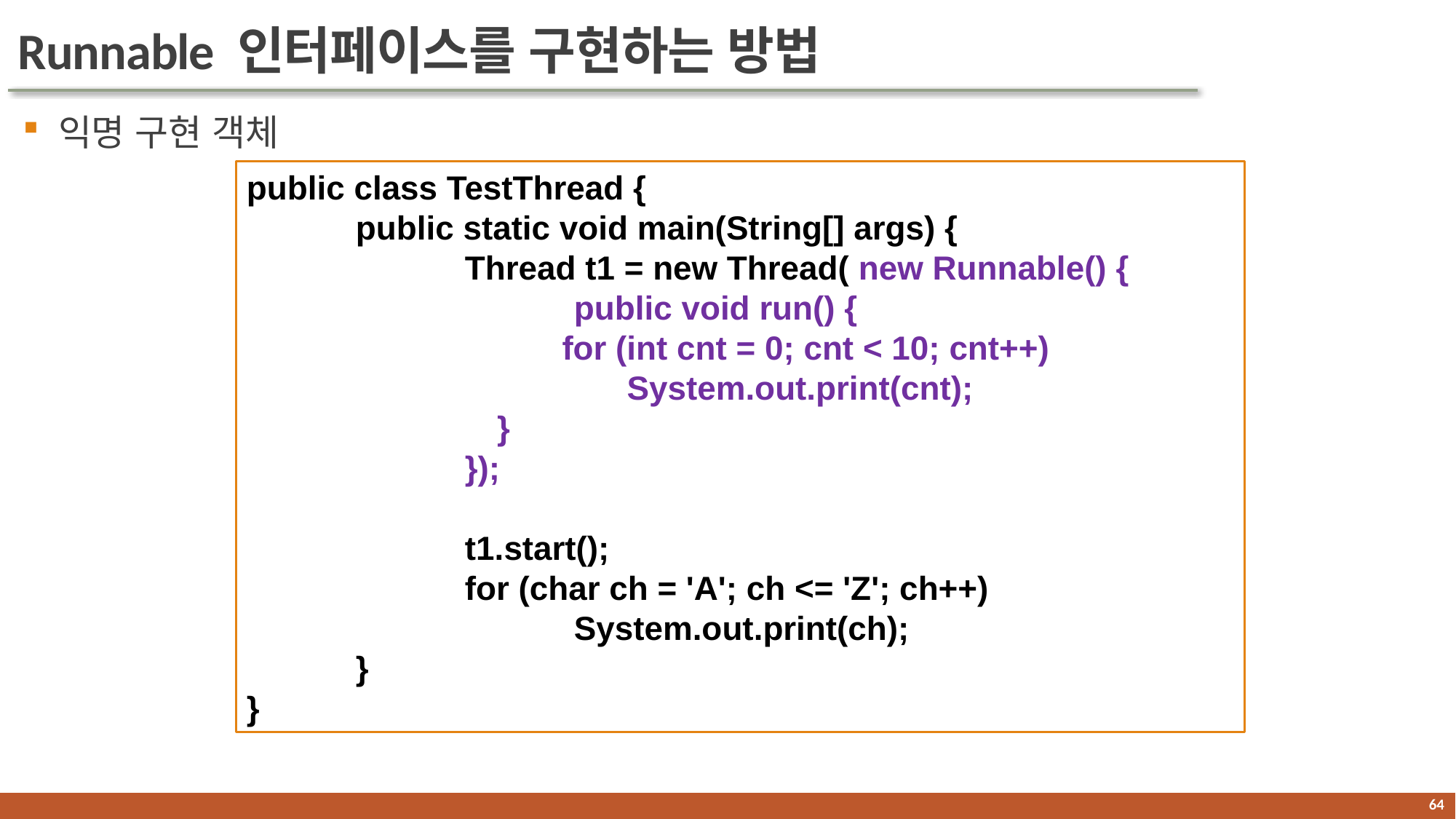

# Runnable 인터페이스를 구현하는 방법
 익명 구현 객체
public class TestThread {
	public static void main(String[] args) {
		Thread t1 = new Thread( new Runnable() {
			public void run() {
                                  for (int cnt = 0; cnt < 10; cnt++)
                                         System.out.print(cnt);
                           }
		});

		t1.start();
		for (char ch = 'A'; ch <= 'Z'; ch++)
			System.out.print(ch);
	}
}
64